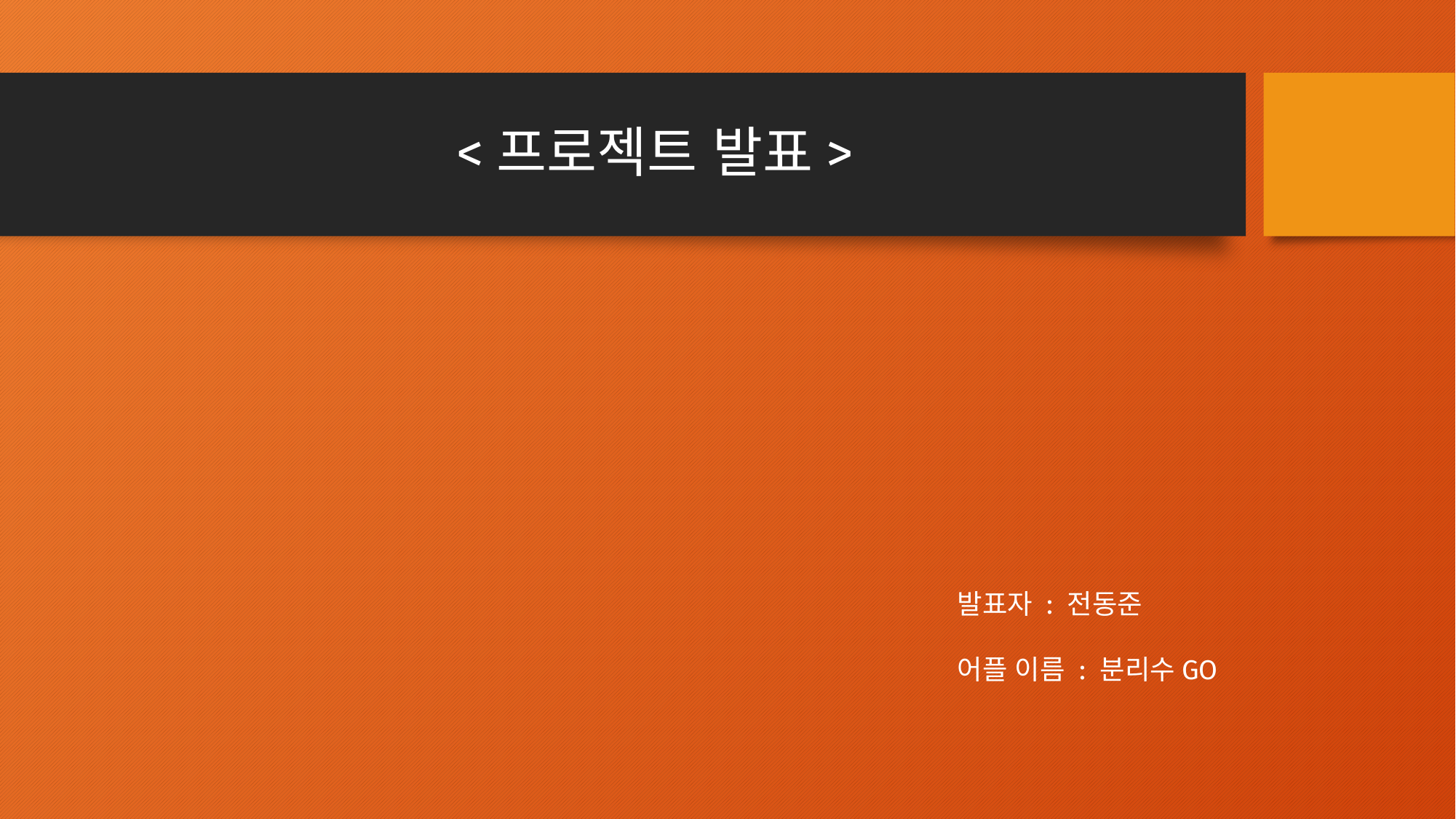

# <프로젝트 발표>
발표자 : 전동준
어플 이름 : 분리수GO